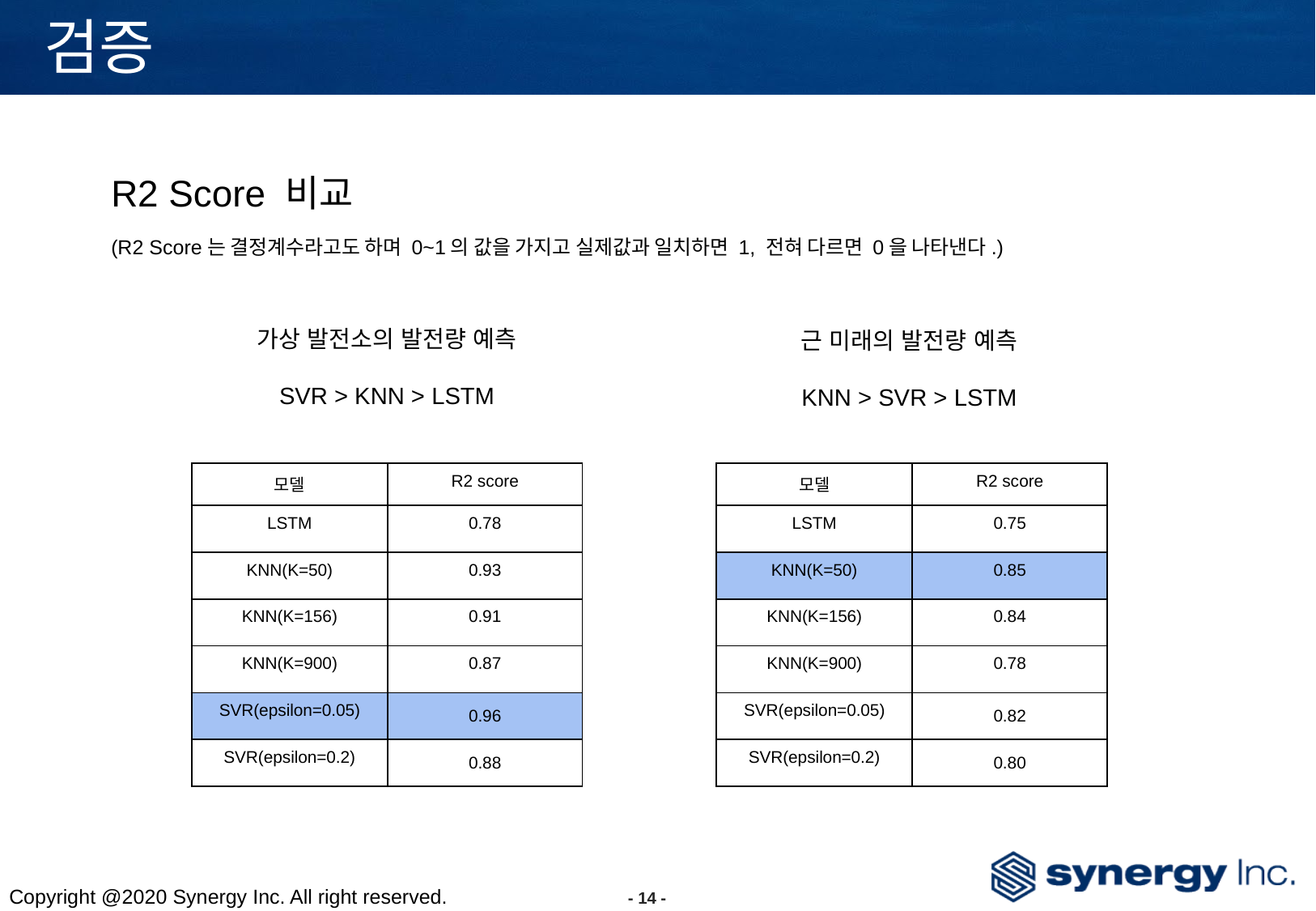

# 검증

R2 Score 비교
(R2 Score는 결정계수라고도 하며 0~1의 값을 가지고 실제값과 일치하면 1, 전혀 다르면 0을 나타낸다.)
가상 발전소의 발전량 예측

SVR > KNN > LSTM
근 미래의 발전량 예측

KNN > SVR > LSTM
| 모델 | R2 score |
| --- | --- |
| LSTM | 0.78 |
| KNN(K=50) | 0.93 |
| KNN(K=156) | 0.91 |
| KNN(K=900) | 0.87 |
| SVR(epsilon=0.05) | 0.96 |
| SVR(epsilon=0.2) | 0.88 |
| 모델 | R2 score |
| --- | --- |
| LSTM | 0.75 |
| KNN(K=50) | 0.85 |
| KNN(K=156) | 0.84 |
| KNN(K=900) | 0.78 |
| SVR(epsilon=0.05) | 0.82 |
| SVR(epsilon=0.2) | 0.80 |